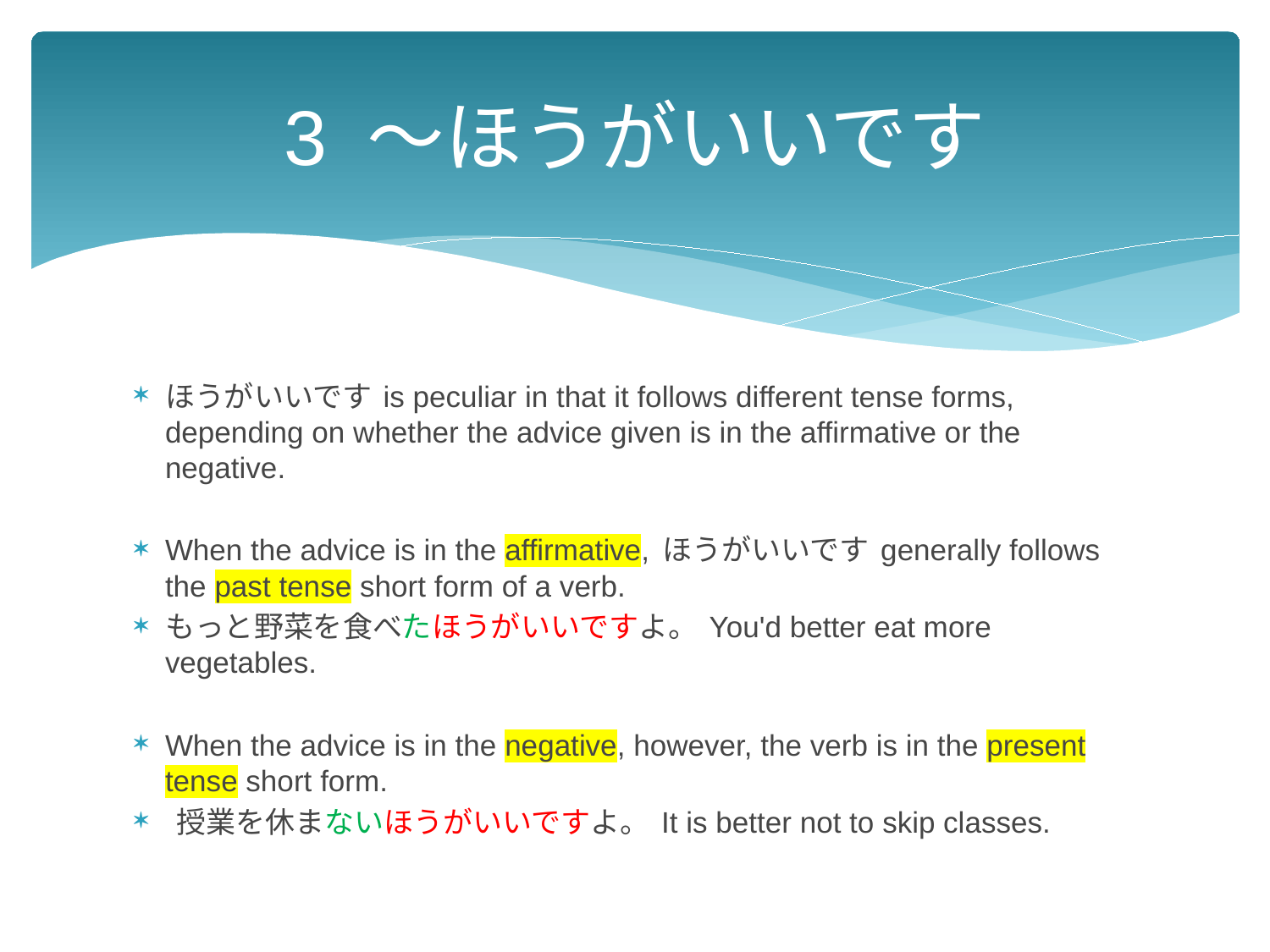

# 3 ～ほうがいいです
ほうがいいです is peculiar in that it follows different tense forms, depending on whether the advice given is in the affirmative or the negative.

When the advice is in the affirmative, ほうがいいです generally follows the past tense short form of a verb.
もっと野菜を食べたほうがいいですよ。 You'd better eat more vegetables.

When the advice is in the negative, however, the verb is in the present tense short form.
 授業を休まないほうがいいですよ。 It is better not to skip classes.